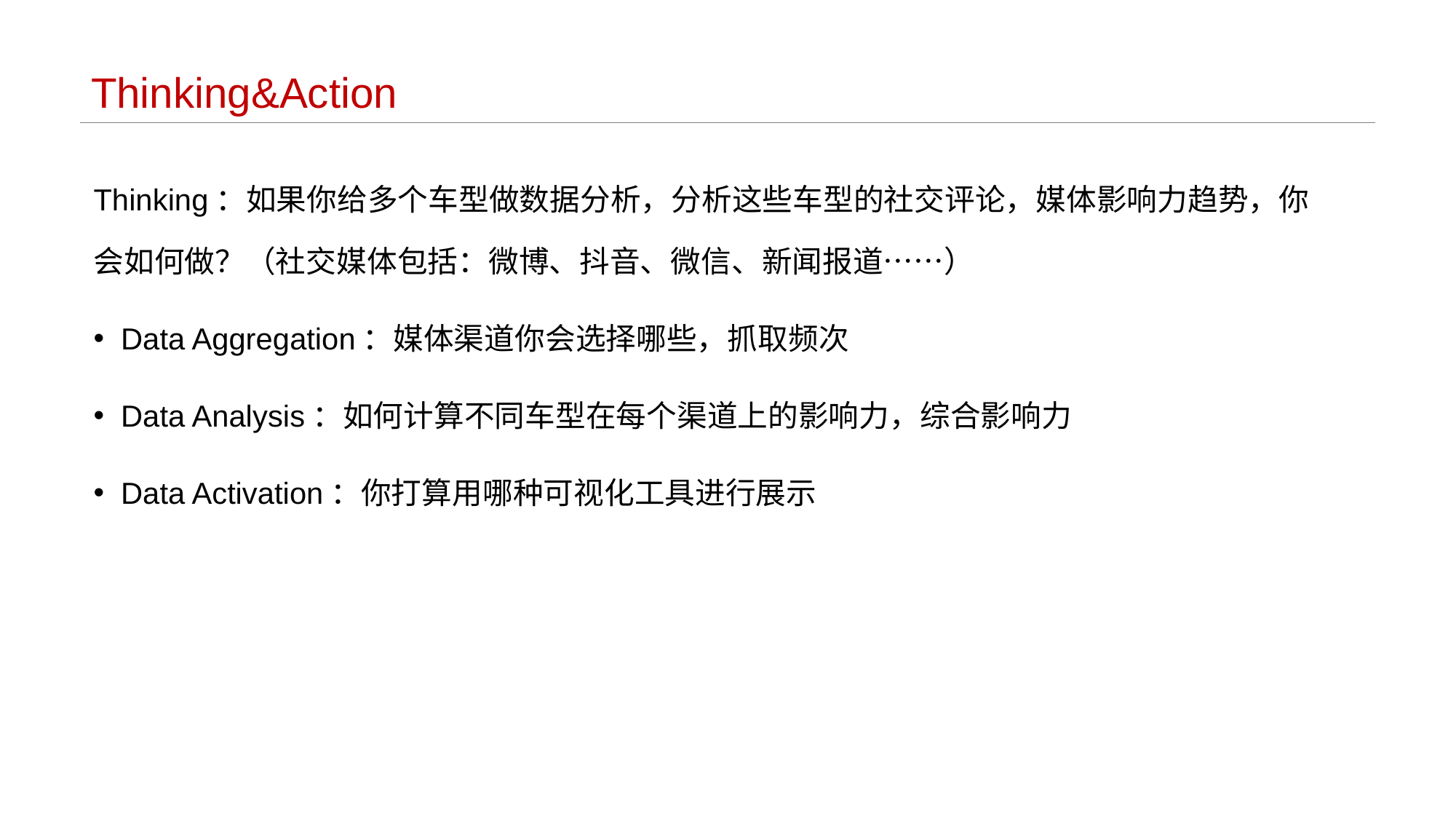

# Thinking&Action
Thinking：如果你给多个车型做数据分析，分析这些车型的社交评论，媒体影响力趋势，你会如何做？（社交媒体包括：微博、抖音、微信、新闻报道……）
Data Aggregation：媒体渠道你会选择哪些，抓取频次
Data Analysis：如何计算不同车型在每个渠道上的影响力，综合影响力
Data Activation：你打算用哪种可视化工具进行展示